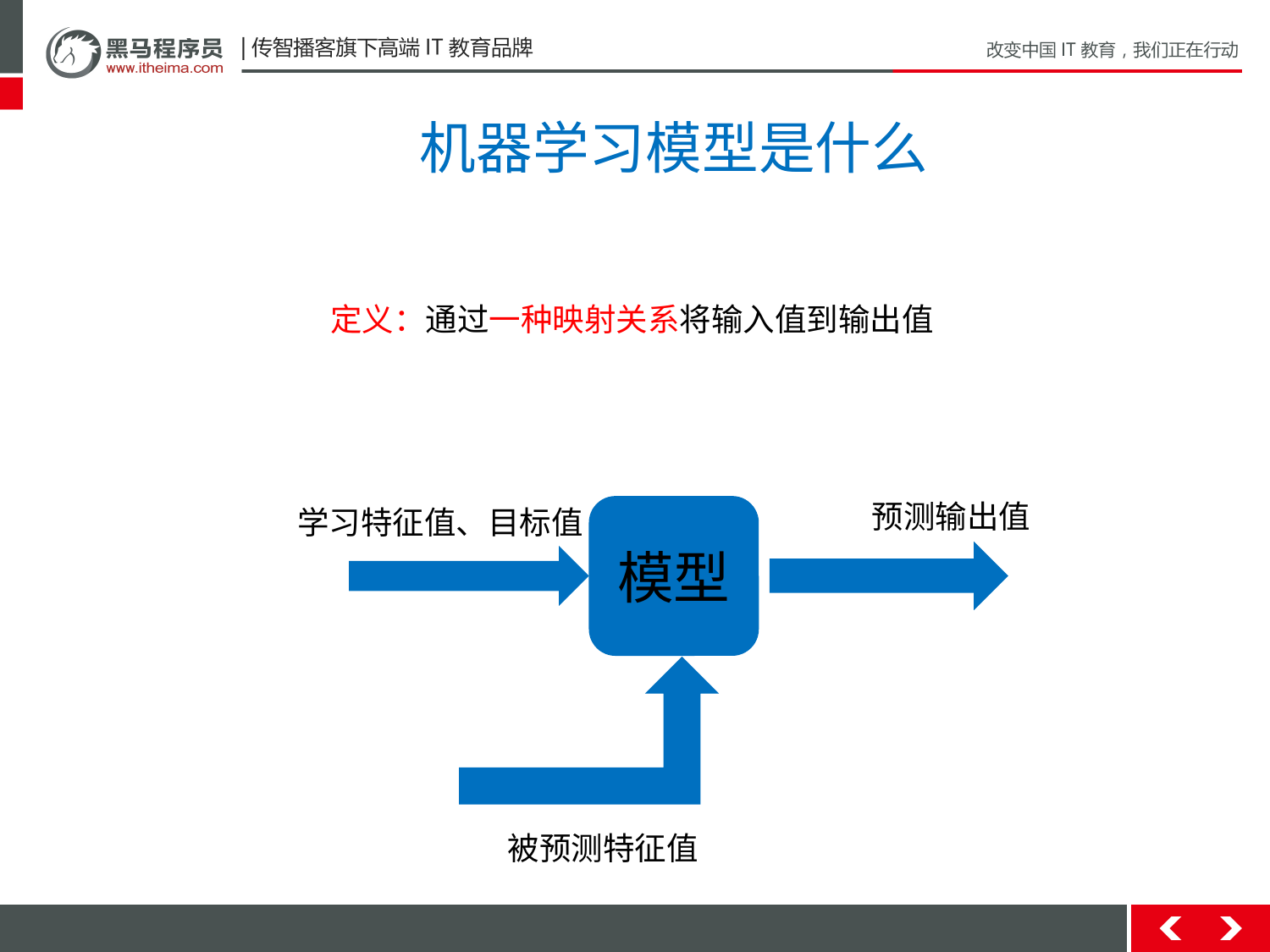

机器学习模型是什么
定义：通过一种映射关系将输入值到输出值
预测输出值
学习特征值、目标值
模型

被预测特征值